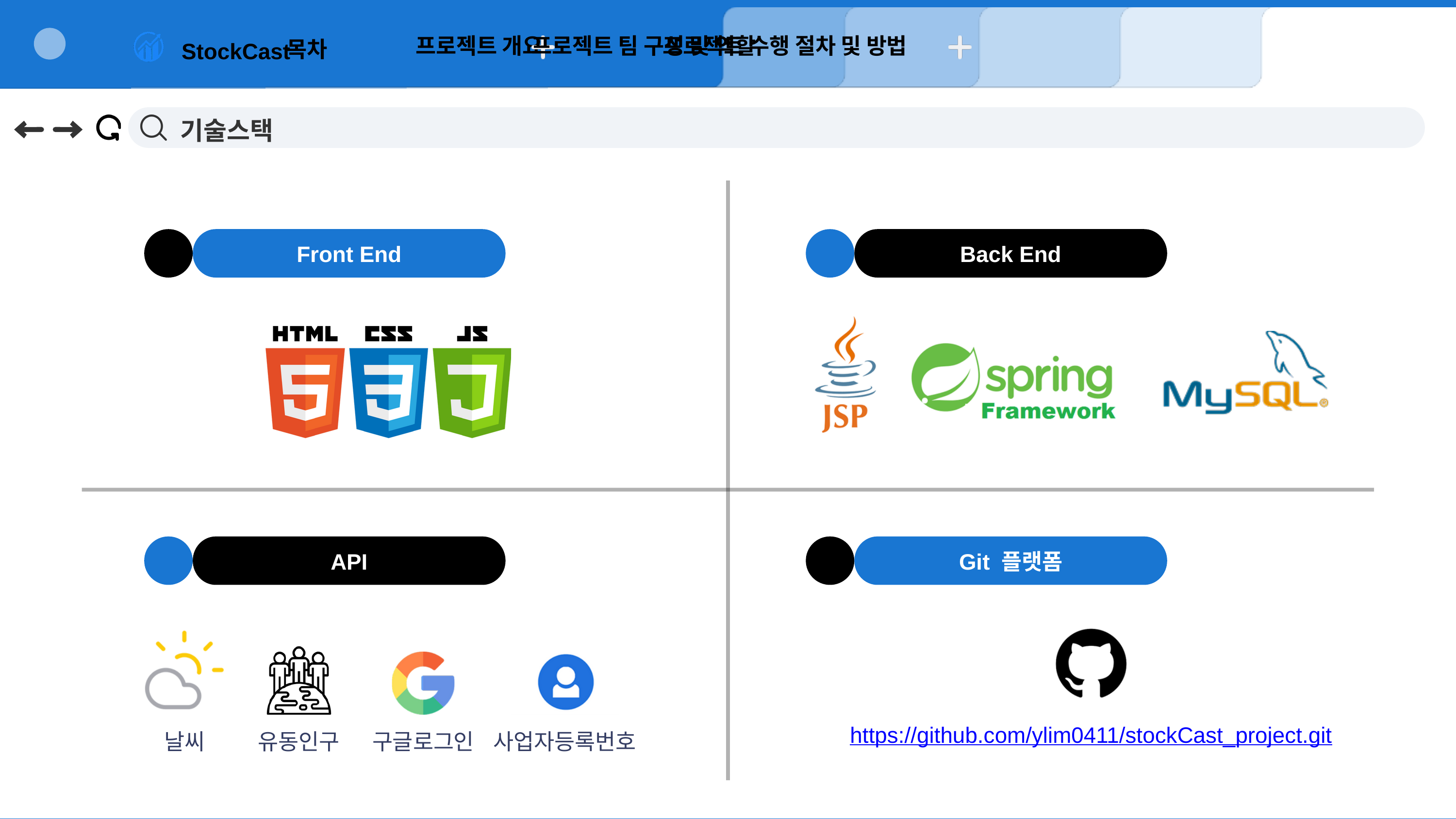

프로젝트 개요
프로젝트 팀 구성 및 역할
프로젝트 수행 절차 및 방법

목차
StockCast

기술스택

Front End

Back End

API

Git 플랫폼

날씨

https://github.com/ylim0411/stockCast_project.git

유동인구

사업자등록번호

구글로그인